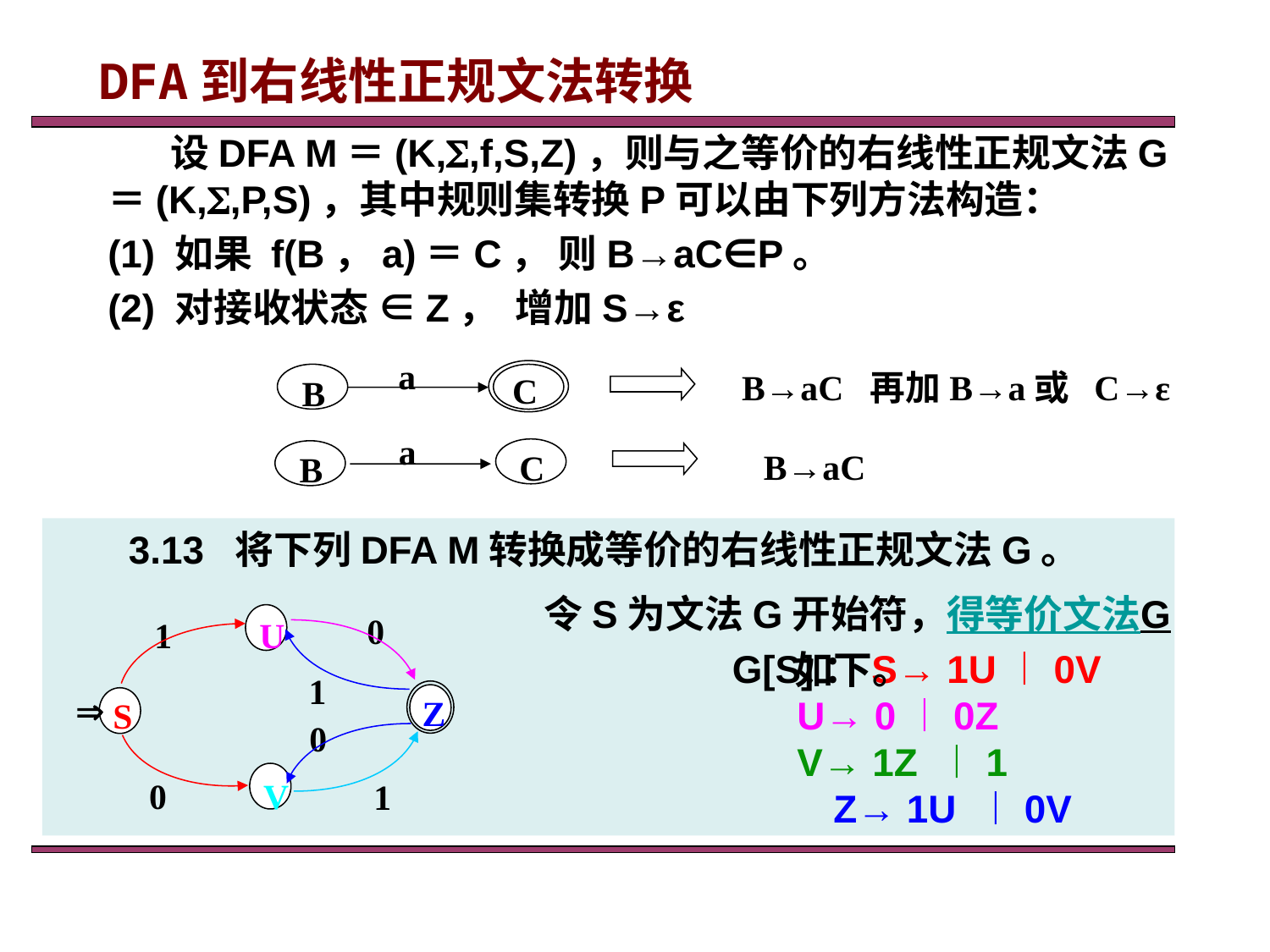

DFA到右线性正规文法转换
      设DFA M＝(K,Σ,f,S,Z)，则与之等价的右线性正规文法G＝(K,Σ,P,S)，其中规则集转换P可以由下列方法构造：
(1) 如果 f(B，a)＝C， 则B→aC∈P。
(2) 对接收状态 ∈Z，  增加S→ε
a

B→aC  再加B→a或  C→ε

C

B

a

B→aC

C

B

 3.13  将下列DFA M转换成等价的右线性正规文法G。
令S为文法G开始符，得等价文法G如下。
0

U
1

1

Z

⇒
S

0

V
0
1
G[S]：S→ 1U︱0V
      U→ 0︱0Z
      V→ 1Z ︱1
 Z→ 1U ︱0V